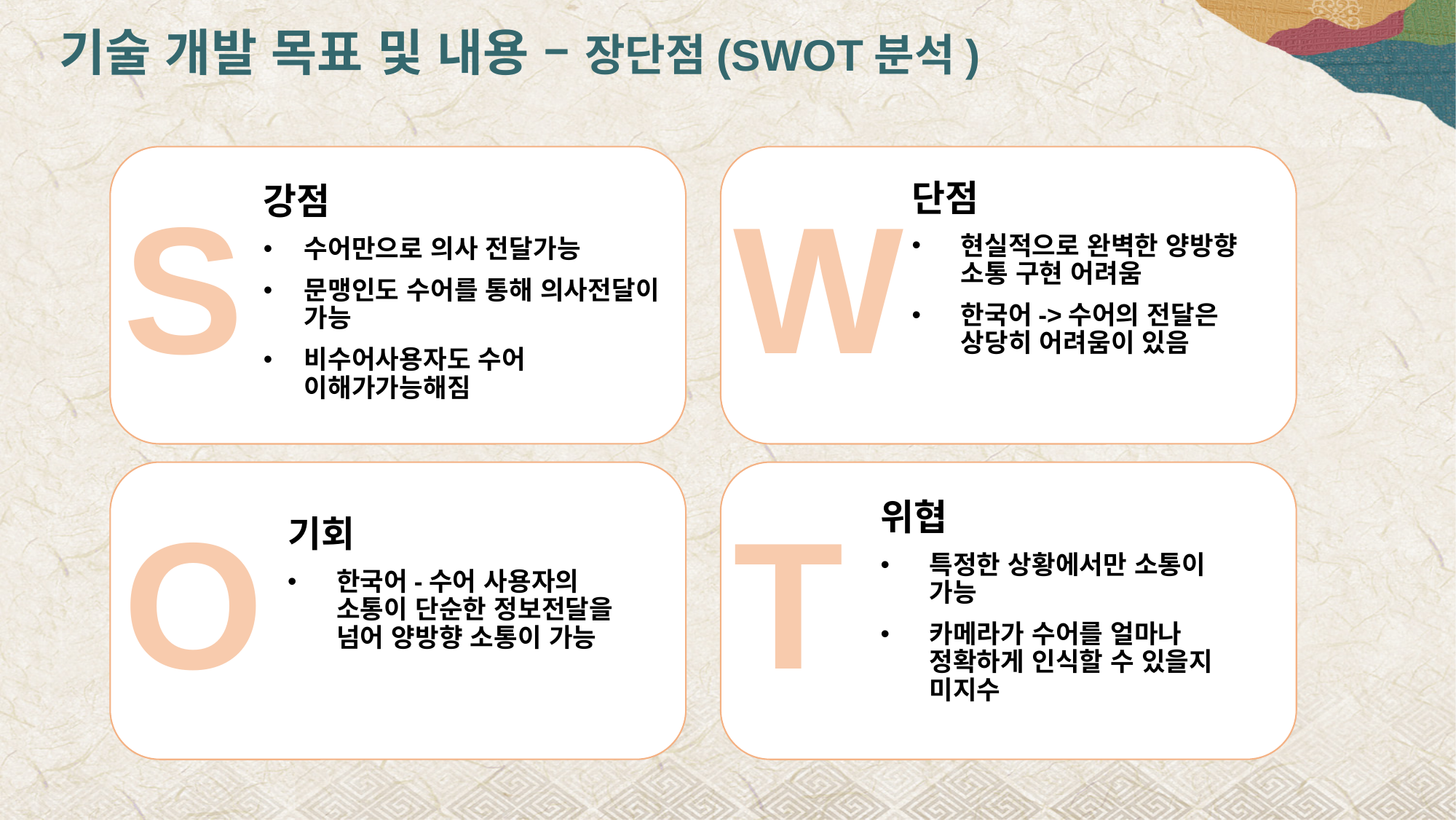

기술 개발 목표 및 내용 – 장단점(SWOT분석)

강점
수어만으로 의사 전달가능
문맹인도 수어를 통해 의사전달이 가능
비수어사용자도 수어 이해가가능해짐

단점
현실적으로 완벽한 양방향 소통 구현 어려움
한국어->수어의 전달은 상당히 어려움이 있음

W
S

위협
특정한 상황에서만 소통이 가능
카메라가 수어를 얼마나 정확하게 인식할 수 있을지 미지수

O
T
기회
한국어-수어 사용자의 소통이 단순한 정보전달을 넘어 양방향 소통이 가능